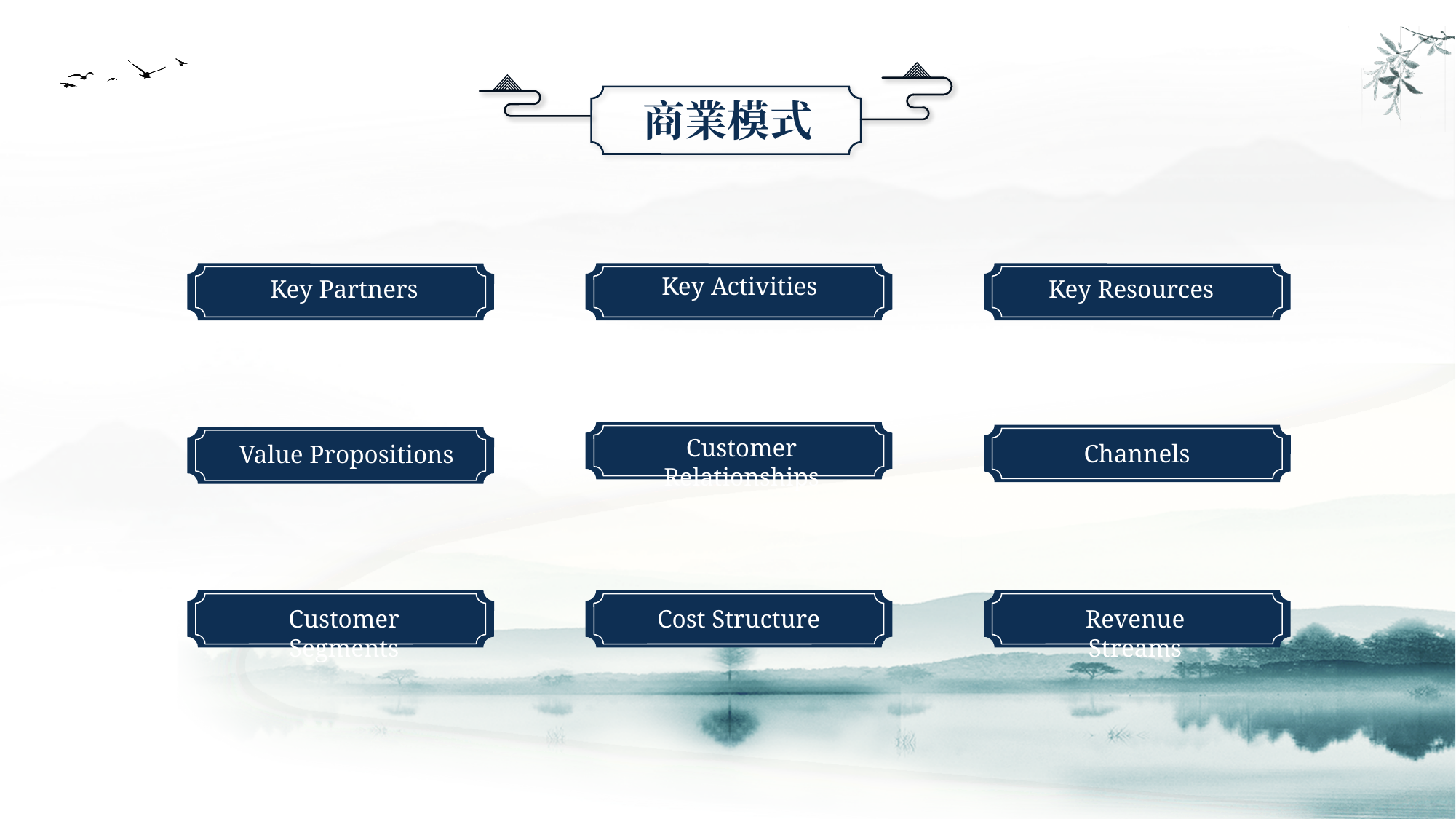

商業模式

Key Activities
Key Partners
Key Resources

Customer Relationships
Channels
Value Propositions

Revenue Streams
Customer Segments
Cost Structure